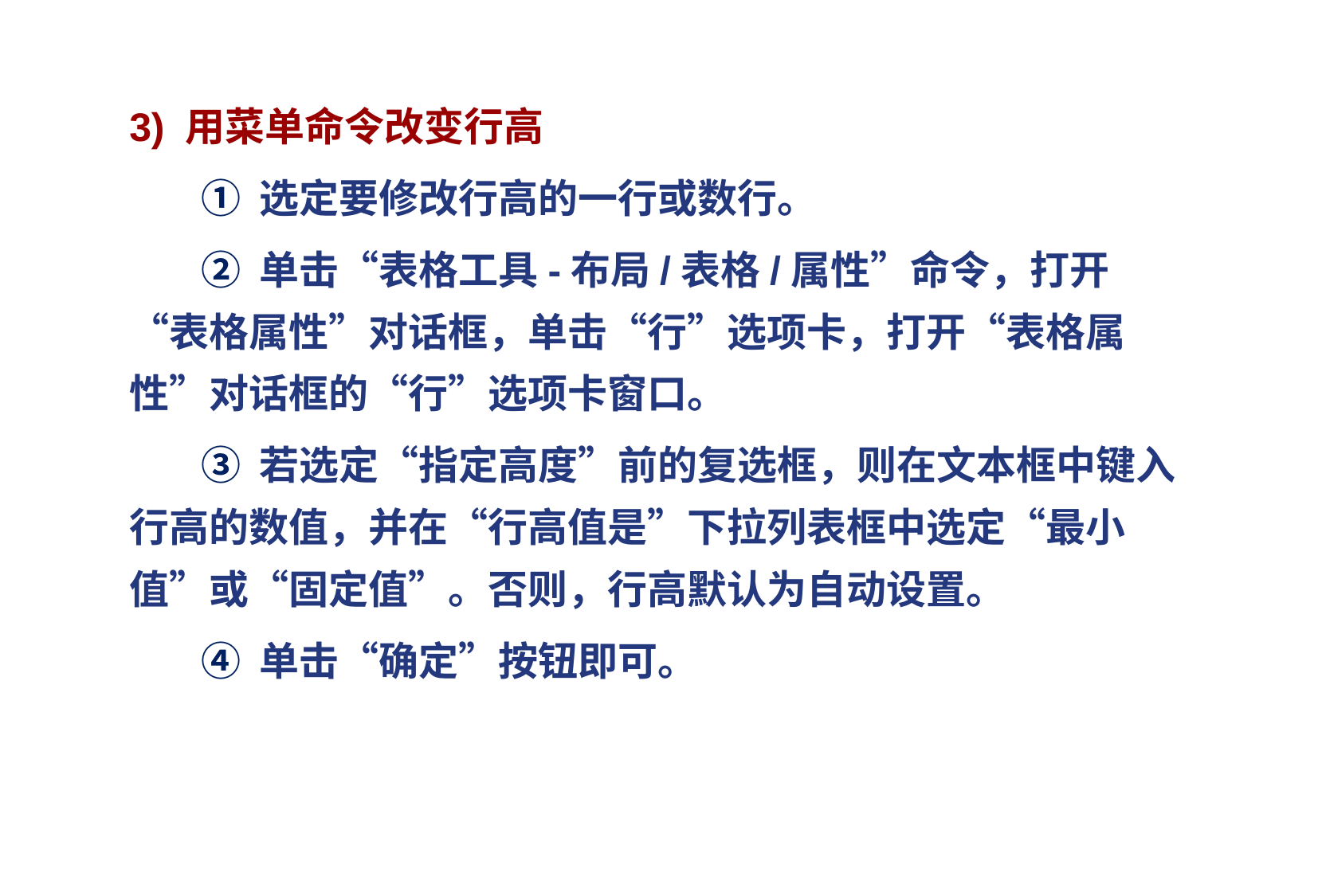

3) 用菜单命令改变行高
        ① 选定要修改行高的一行或数行。
        ② 单击“表格工具-布局/表格/属性”命令，打开“表格属性”对话框，单击“行”选项卡，打开“表格属性”对话框的“行”选项卡窗口。
        ③ 若选定“指定高度”前的复选框，则在文本框中键入行高的数值，并在“行高值是”下拉列表框中选定“最小值”或“固定值”。否则，行高默认为自动设置。
        ④ 单击“确定”按钮即可。